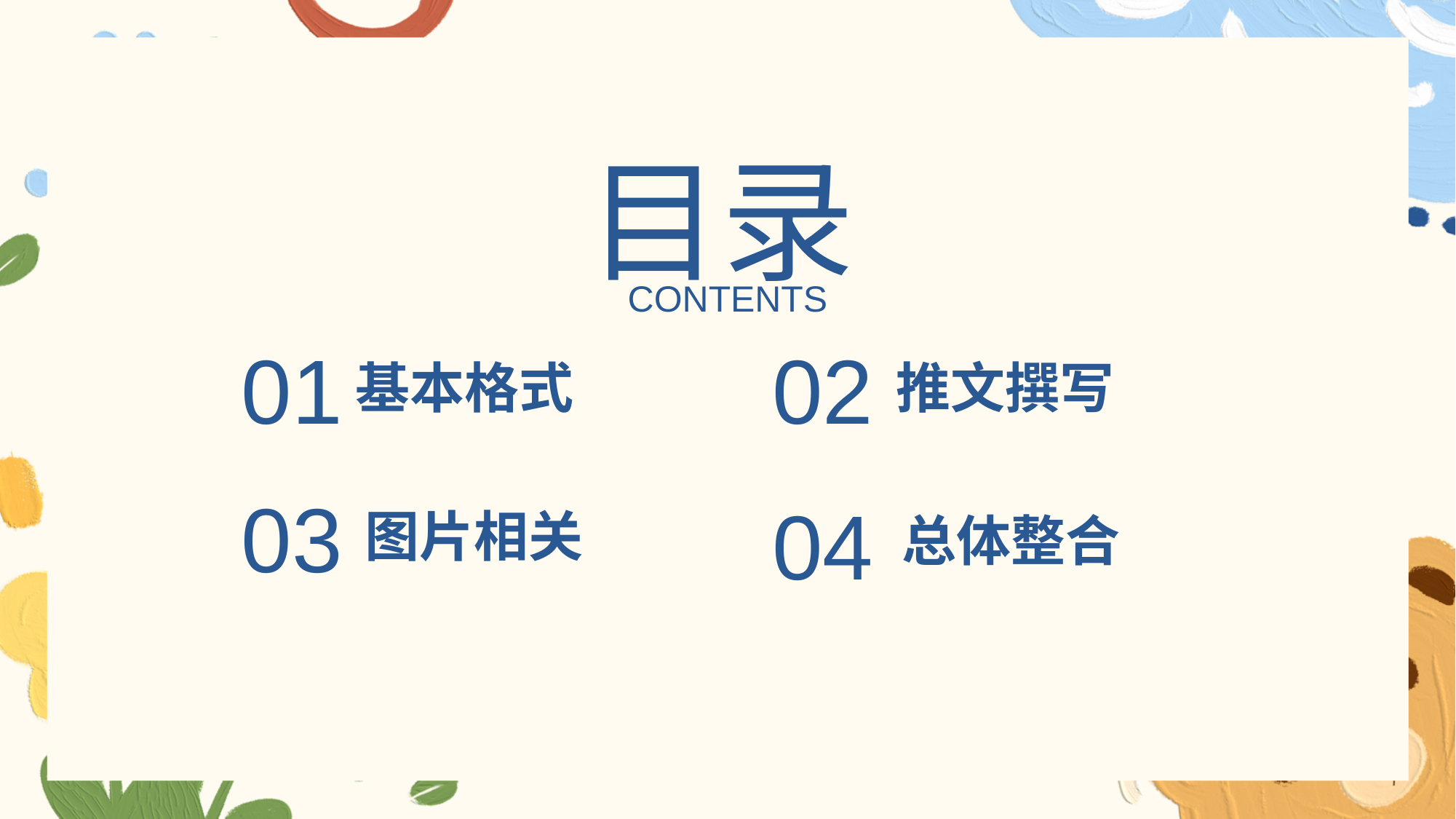

目录
CONTENTS
01
02
基本格式
推文撰写
03
04
图片相关
总体整合